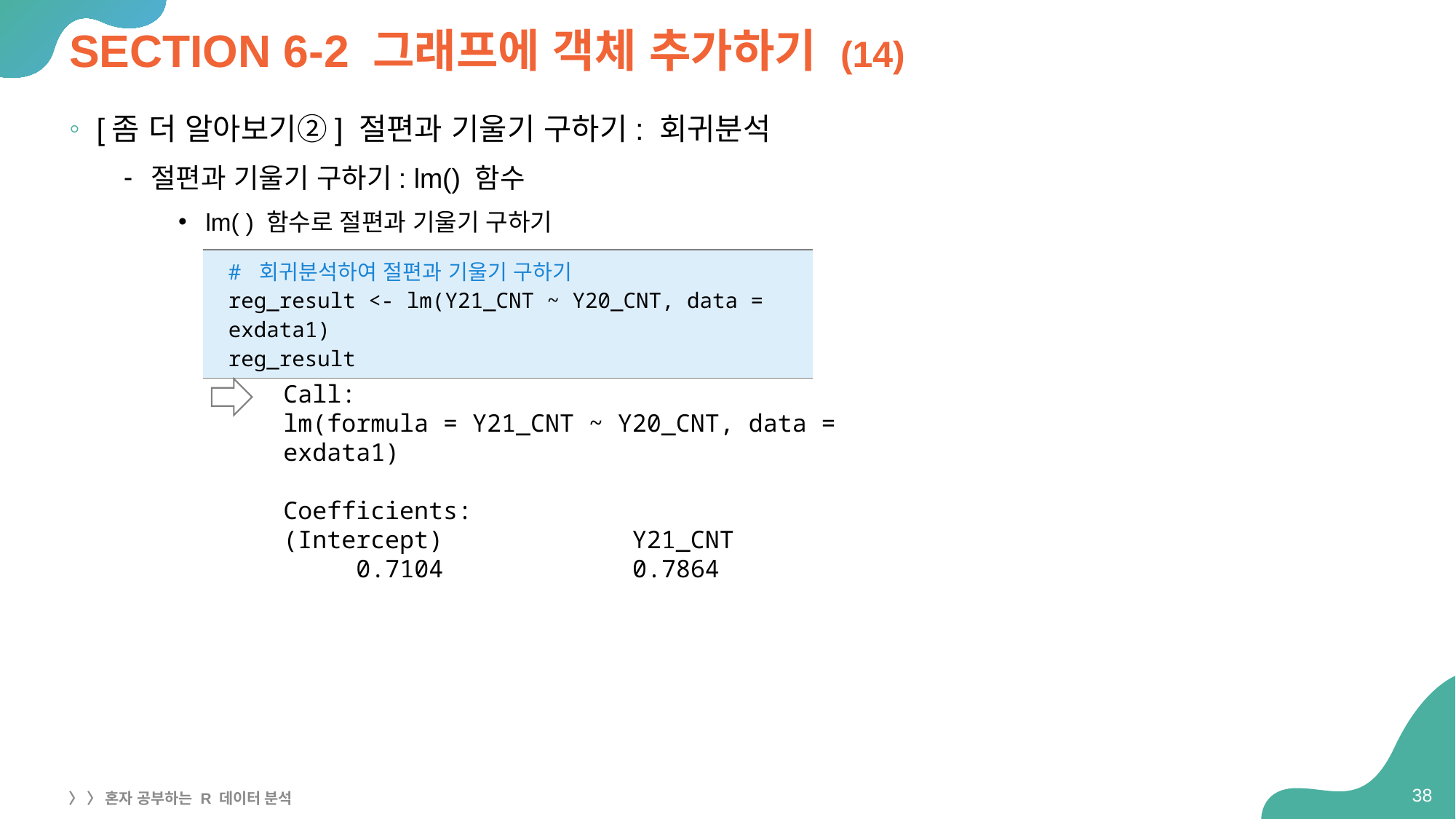

# SECTION 6-2 그래프에 객체 추가하기 (14)
[좀 더 알아보기②] 절편과 기울기 구하기: 회귀분석
절편과 기울기 구하기: lm() 함수
lm( ) 함수로 절편과 기울기 구하기
| # 회귀분석하여 절편과 기울기 구하기 reg\_result <- lm(Y21\_CNT ~ Y20\_CNT, data = exdata1) reg\_result |
| --- |
Call:
lm(formula = Y21_CNT ~ Y20_CNT, data = exdata1)

Coefficients:
(Intercept)             Y21_CNT
     0.7104             0.7864

38
〉 〉 혼자 공부하는 R 데이터 분석